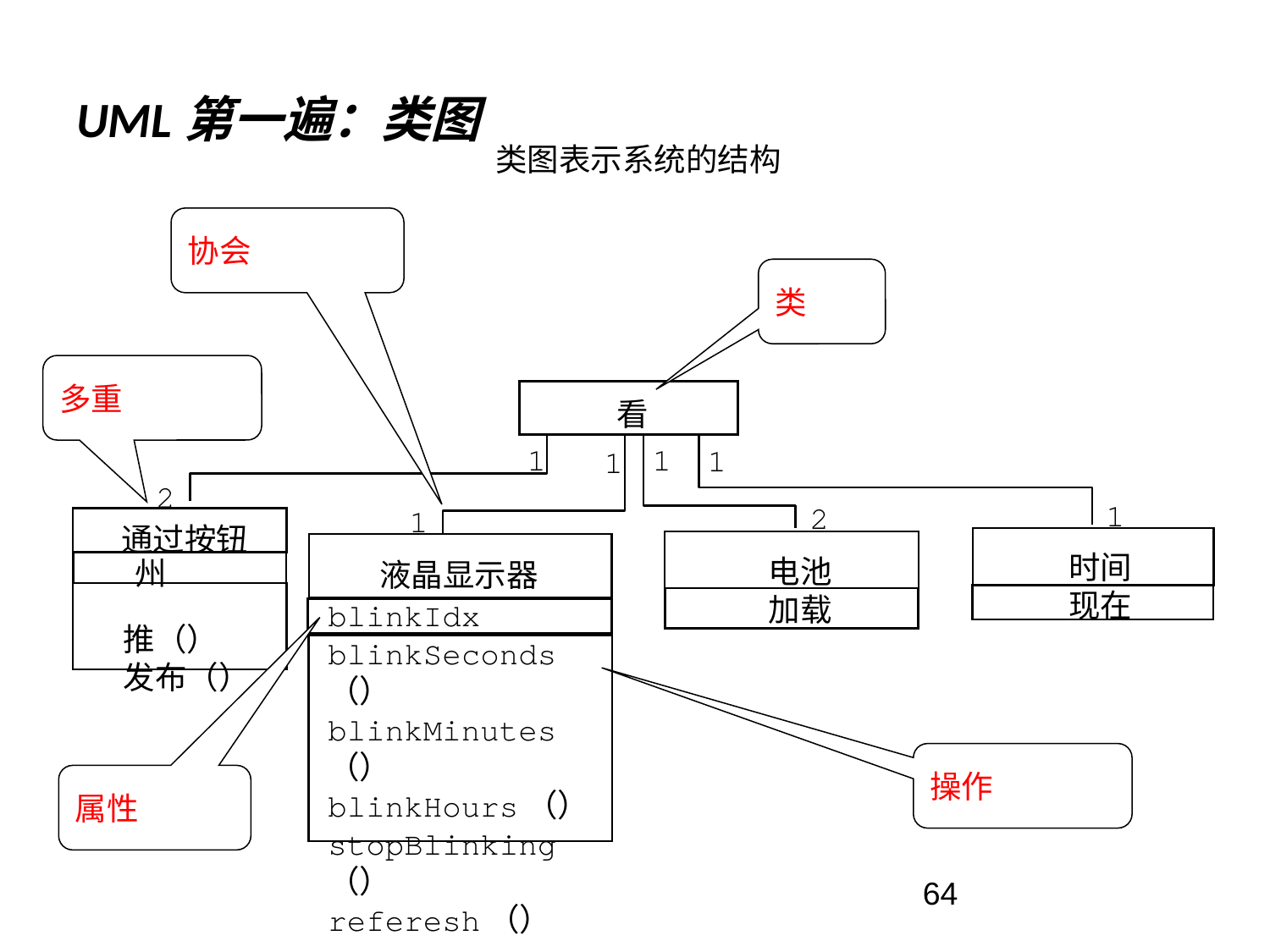

# UML第一遍：类图
类图表示系统的结构
协会
类
多重

看

1
时间
现在

1
1

液晶显示器
blinkIdx
blinkSeconds（）
blinkMinutes（）
blinkHours（）
stopBlinking（）
referesh（）

1
2

电池
加载

1
1
2

通过按钮

州

推（）
发布（）

操作
属性
64